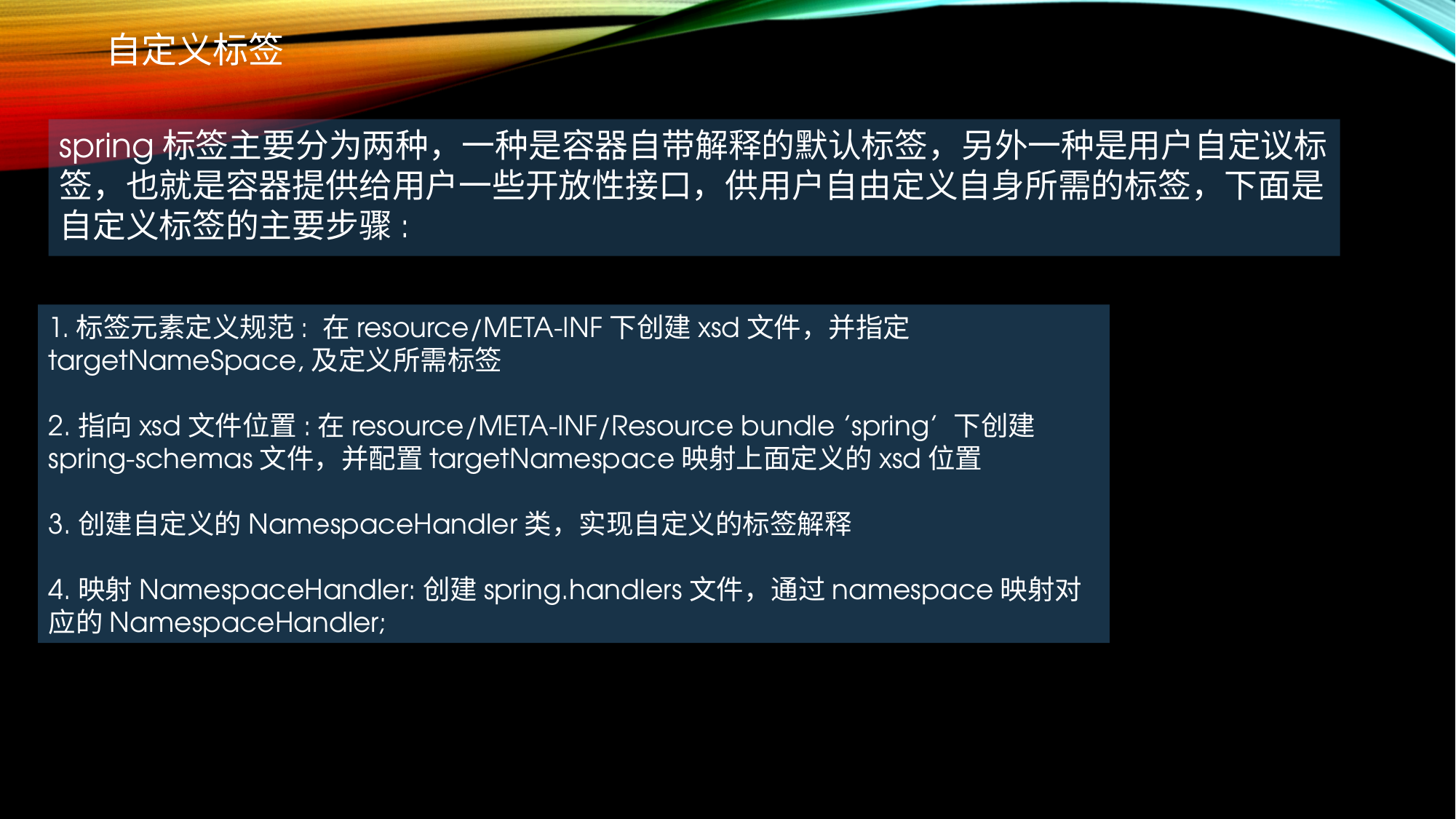

# 自定义标签
spring标签主要分为两种，一种是容器自带解释的默认标签，另外一种是用户自定议标签，也就是容器提供给用户一些开放性接口，供用户自由定义自身所需的标签，下面是自定义标签的主要步骤:

1.标签元素定义规范: 在resource/META-INF下创建xsd文件，并指定targetNameSpace,及定义所需标签

2.指向xsd文件位置:在resource/META-INF/Resource bundle ’spring’ 下创建spring-schemas文件，并配置targetNamespace映射上面定义的xsd位置

3.创建自定义的NamespaceHandler类，实现自定义的标签解释

4.映射NamespaceHandler:创建spring.handlers文件，通过namespace映射对应的NamespaceHandler;